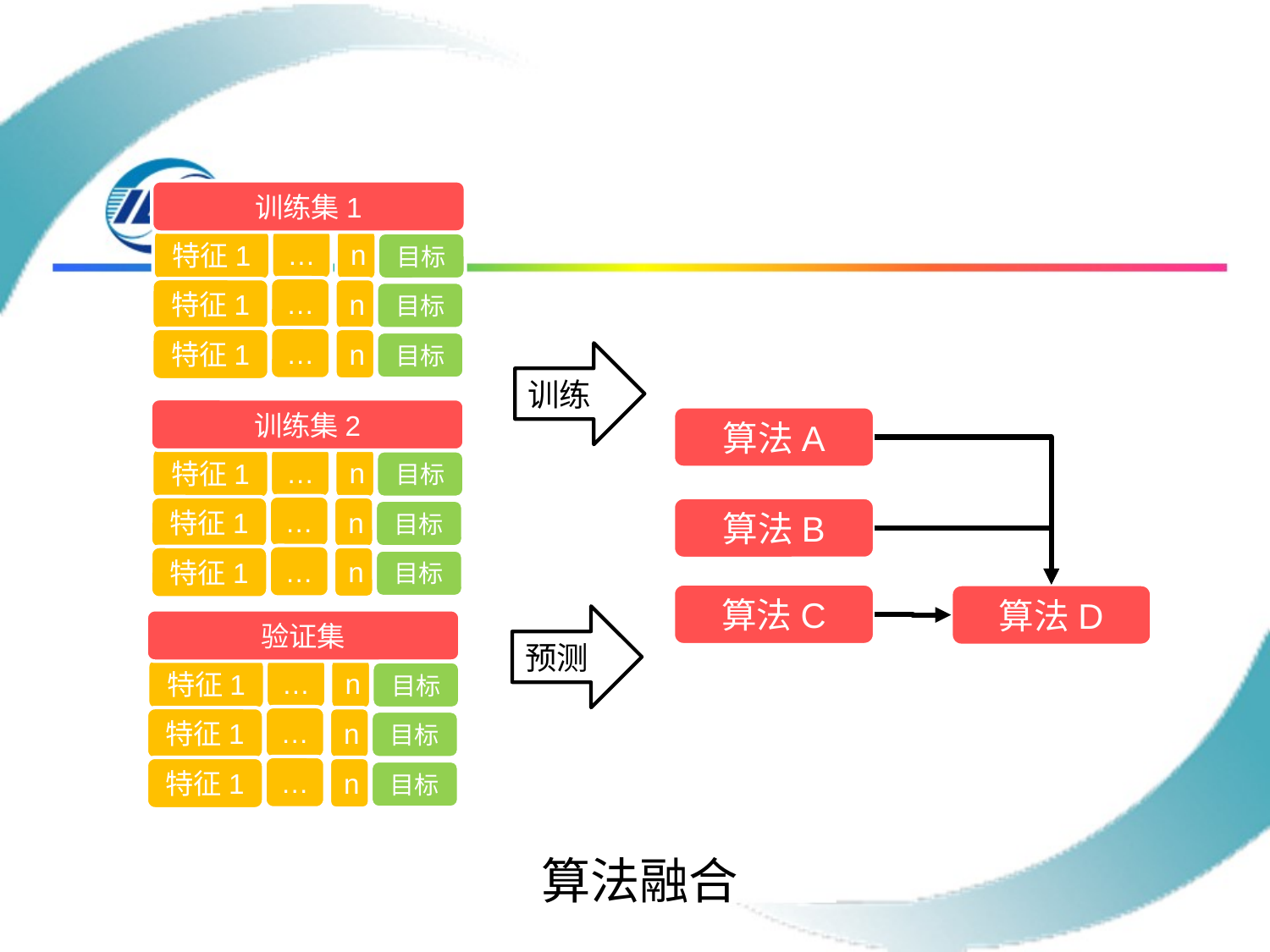

训练集1
…
特征1
n
目标
…
特征1
n
目标
…
特征1
n
目标
训练
训练集2
算法A
…
特征1
n
目标
…
特征1
n
算法B
目标
…
特征1
n
目标
算法C
算法D
预测
验证集
…
特征1
n
目标
…
特征1
n
目标
…
特征1
n
目标
算法融合